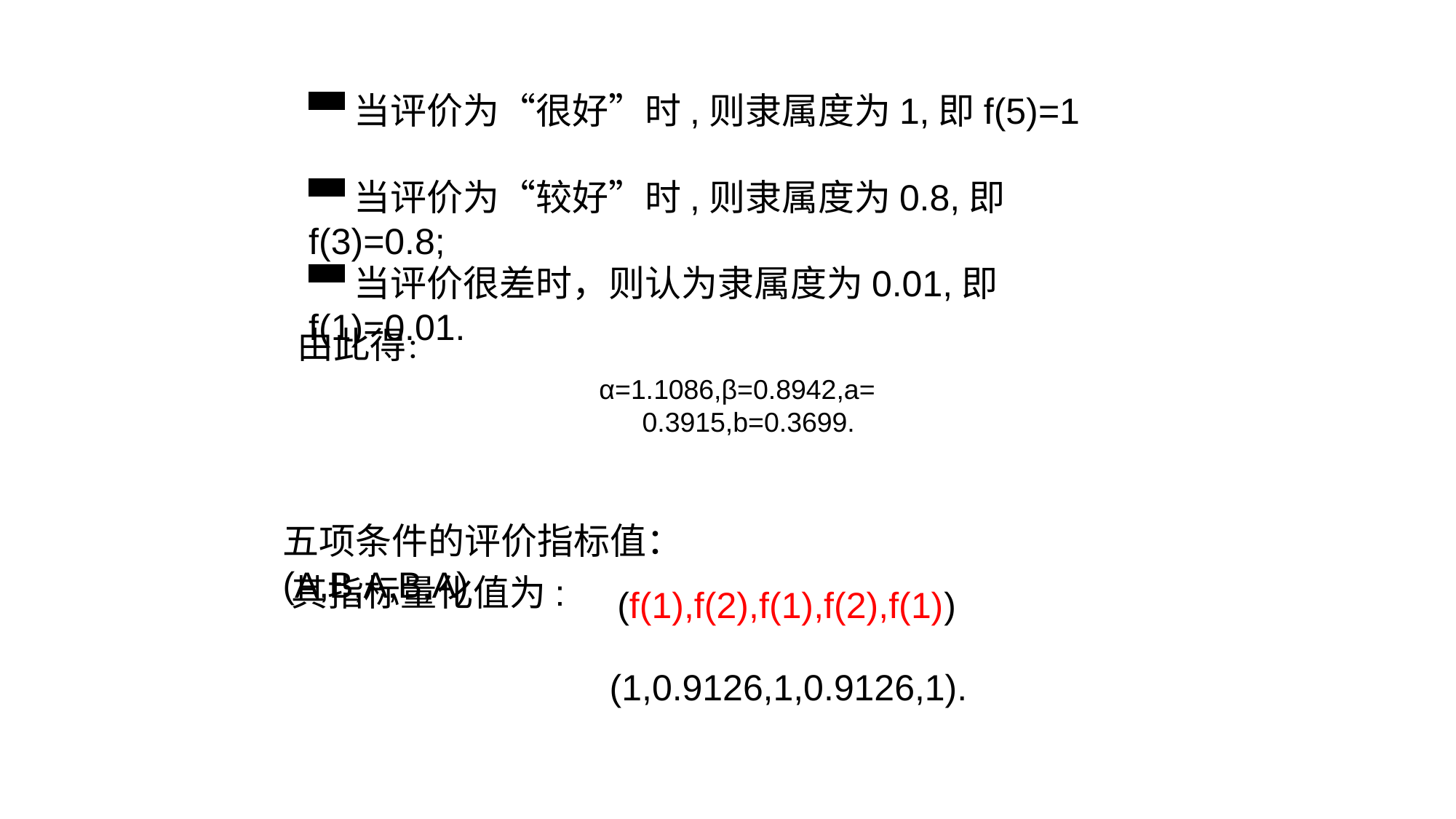

▀当评价为“很好”时,则隶属度为1,即f(5)=1
▀当评价为“较好”时,则隶属度为0.8,即f(3)=0.8;
▀当评价很差时，则认为隶属度为0.01,即f(1)=0.01.
由此得：
α=1.1086,β=0.8942,a=
   0.3915,b=0.3699.
五项条件的评价指标值：(A,B,A,B,A)
其指标量化值为:
(f(1),f(2),f(1),f(2),f(1))
(1,0.9126,1,0.9126,1).